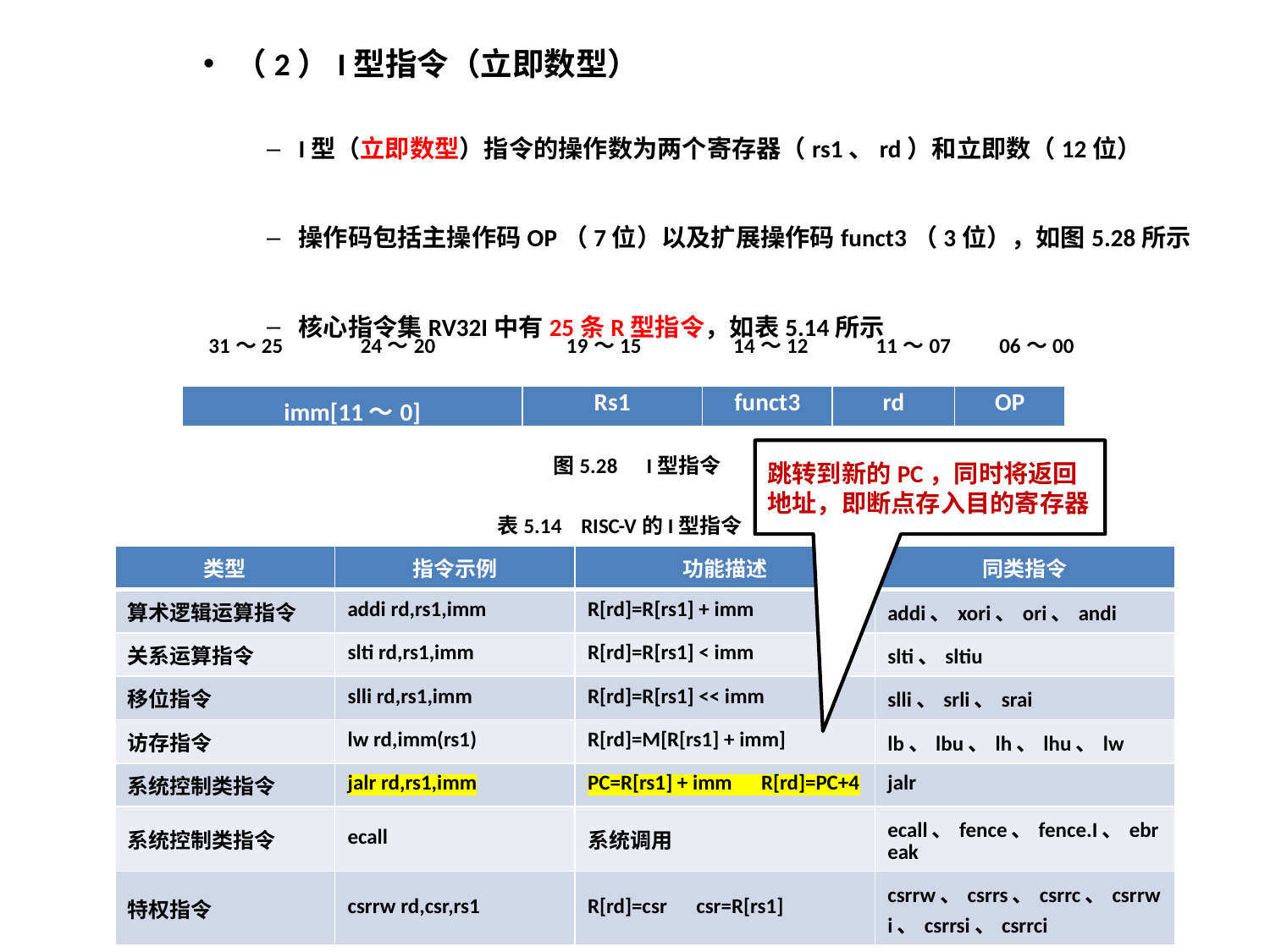

（2）I型指令（立即数型）

I型（立即数型）指令的操作数为两个寄存器（rs1、rd）和立即数（12位）

操作码包括主操作码OP（7位）以及扩展操作码funct3（3位），如图5.28所示

核心指令集RV32I中有25条R型指令，如表5.14所示

31～25                24～20                           19～15                   14～12              11～07          06～00
| imm[11～0] | Rs1 | funct3 | rd | OP |
| --- | --- | --- | --- | --- |
跳转到新的PC，同时将返回地址，即断点存入目的寄存器
图5.28      I型指令
表5.14    RISC-V的I型指令
| 类型 | 指令示例 | 功能描述 | 同类指令 |
| --- | --- | --- | --- |
| 算术逻辑运算指令 | addi rd,rs1,imm | R[rd]=R[rs1] + imm | addi、xori、ori、andi |
| 关系运算指令 | slti rd,rs1,imm | R[rd]=R[rs1] < imm | slti、sltiu |
| 移位指令 | slli rd,rs1,imm | R[rd]=R[rs1] << imm | slli、srli、srai |
| 访存指令 | lw rd,imm(rs1) | R[rd]=M[R[rs1] + imm] | lb、lbu、lh、lhu、lw |
| 系统控制类指令 | jalr rd,rs1,imm | PC=R[rs1] + imm R[rd]=PC+4 | jalr |
| 系统控制类指令 | ecall | 系统调用 | ecall、fence、fence.I、ebreak |
| 特权指令 | csrrw rd,csr,rs1 | R[rd]=csr csr=R[rs1] | csrrw、csrrs、csrrc、csrrwi、csrrsi、csrrci |